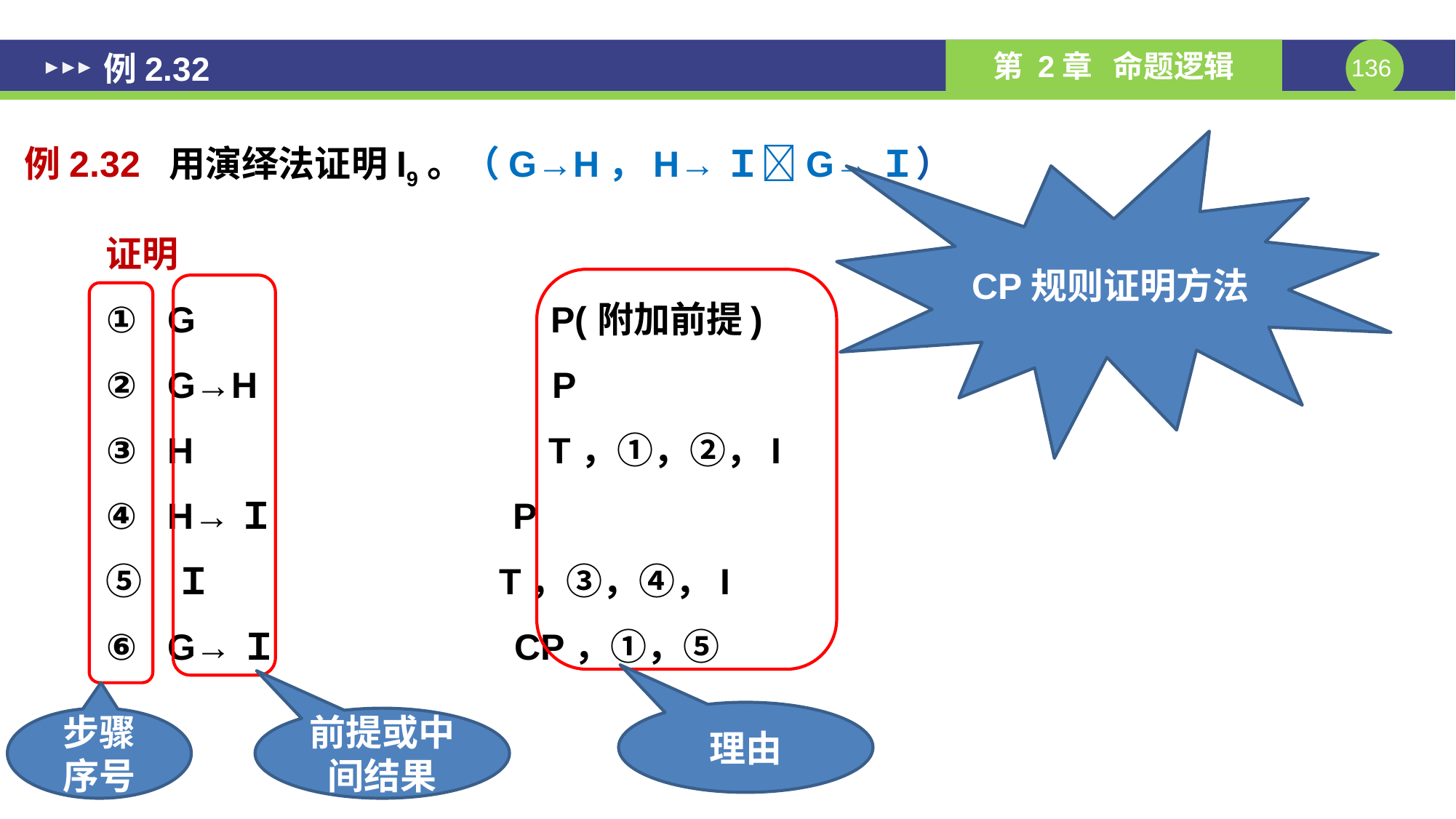

例2.32
CP规则证明方法
例2.32  用演绎法证明I9。（G→H，H→Ｉ⇒G→Ｉ）
证明
①   G                                   P(附加前提)
②   G→H                             P
③   H                                   T，①，②，I
④   H→Ｉ                            P
⑤   Ｉ                                  T，③，④，I
⑥   G→Ｉ                            CP，①，⑤

理由

前提或中间结果

步骤序号